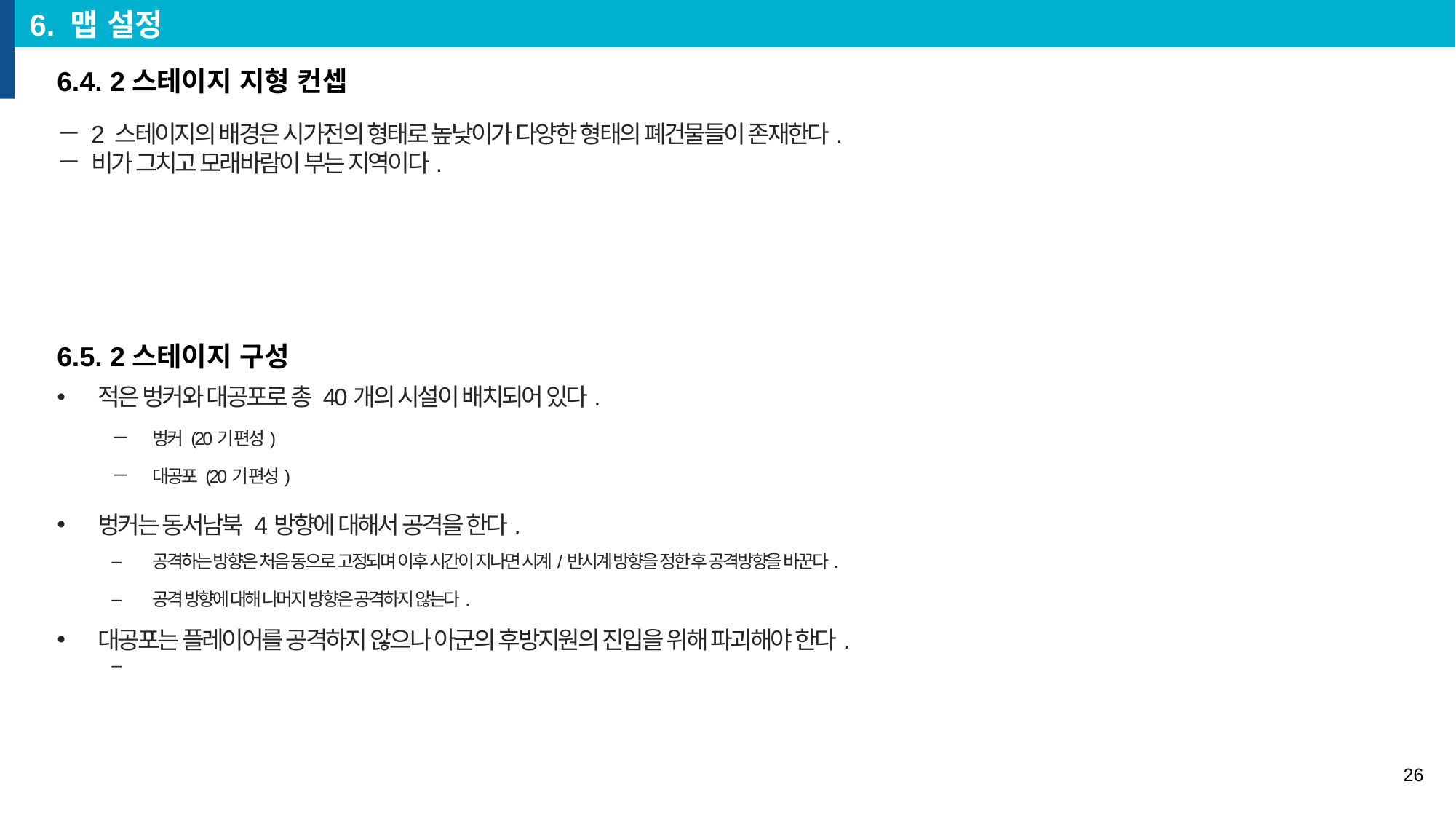

6. 맵 설정
6.4. 2스테이지 지형 컨셉
2 스테이지의 배경은 시가전의 형태로 높낮이가 다양한 형태의 폐건물들이 존재한다.
비가 그치고 모래바람이 부는 지역이다.
6.5. 2스테이지 구성
적은 벙커와 대공포로 총 40개의 시설이 배치되어 있다.
벙커 (20기 편성)
대공포 (20기 편성)
벙커는 동서남북 4방향에 대해서 공격을 한다.
공격하는 방향은 처음 동으로 고정되며 이후 시간이 지나면 시계/반시계 방향을 정한 후 공격방향을 바꾼다.
공격 방향에 대해 나머지 방향은 공격하지 않는다.
대공포는 플레이어를 공격하지 않으나 아군의 후방지원의 진입을 위해 파괴해야 한다.
대공포를 파괴하지 않을 경우 후방 지원이 실패해 스토리가 진행되지 않는다.
26